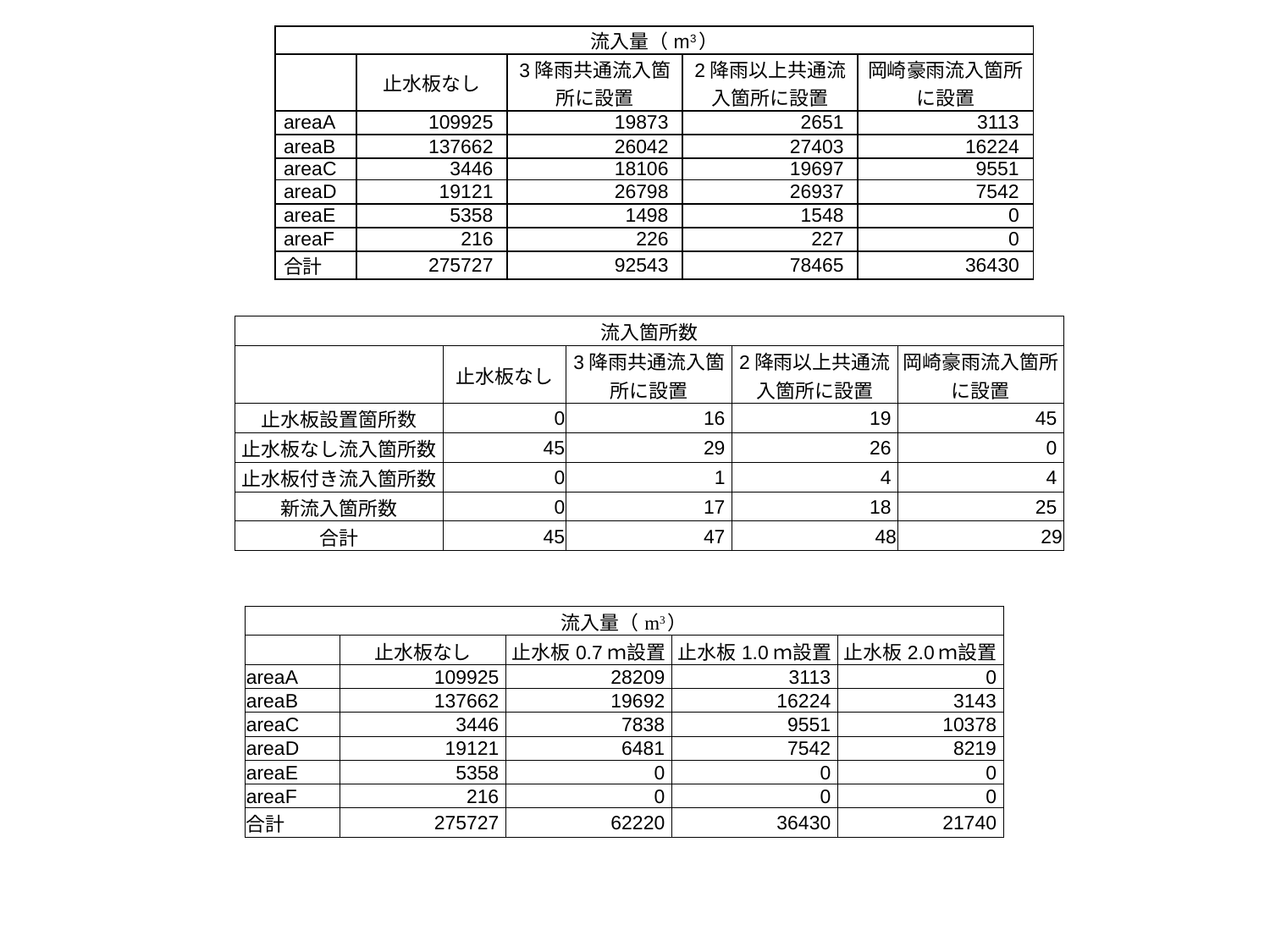

| 流入量（m3） |  |  |  |  |
| --- | --- | --- | --- | --- |
|  | 止水板なし | 3降雨共通流入箇所に設置 | 2降雨以上共通流入箇所に設置 | 岡崎豪雨流入箇所に設置 |
| areaA | 109925 | 19873 | 2651 | 3113 |
| areaB | 137662 | 26042 | 27403 | 16224 |
| areaC | 3446 | 18106 | 19697 | 9551 |
| areaD | 19121 | 26798 | 26937 | 7542 |
| areaE | 5358 | 1498 | 1548 | 0 |
| areaF | 216 | 226 | 227 | 0 |
| 合計 | 275727 | 92543 | 78465 | 36430 |
| 流入箇所数 |  |  |  |  |
| --- | --- | --- | --- | --- |
|  | 止水板なし | 3降雨共通流入箇所に設置 | 2降雨以上共通流入箇所に設置 | 岡崎豪雨流入箇所に設置 |
| 止水板設置箇所数 | 0 | 16 | 19 | 45 |
| 止水板なし流入箇所数 | 45 | 29 | 26 | 0 |
| 止水板付き流入箇所数 | 0 | 1 | 4 | 4 |
| 新流入箇所数 | 0 | 17 | 18 | 25 |
| 合計 | 45 | 47 | 48 | 29 |
| 流入量（m3） |  |  |  |  |
| --- | --- | --- | --- | --- |
|  | 止水板なし | 止水板0.7ｍ設置 | 止水板1.0ｍ設置 | 止水板2.0ｍ設置 |
| areaA | 109925 | 28209 | 3113 | 0 |
| areaB | 137662 | 19692 | 16224 | 3143 |
| areaC | 3446 | 7838 | 9551 | 10378 |
| areaD | 19121 | 6481 | 7542 | 8219 |
| areaE | 5358 | 0 | 0 | 0 |
| areaF | 216 | 0 | 0 | 0 |
| 合計 | 275727 | 62220 | 36430 | 21740 |